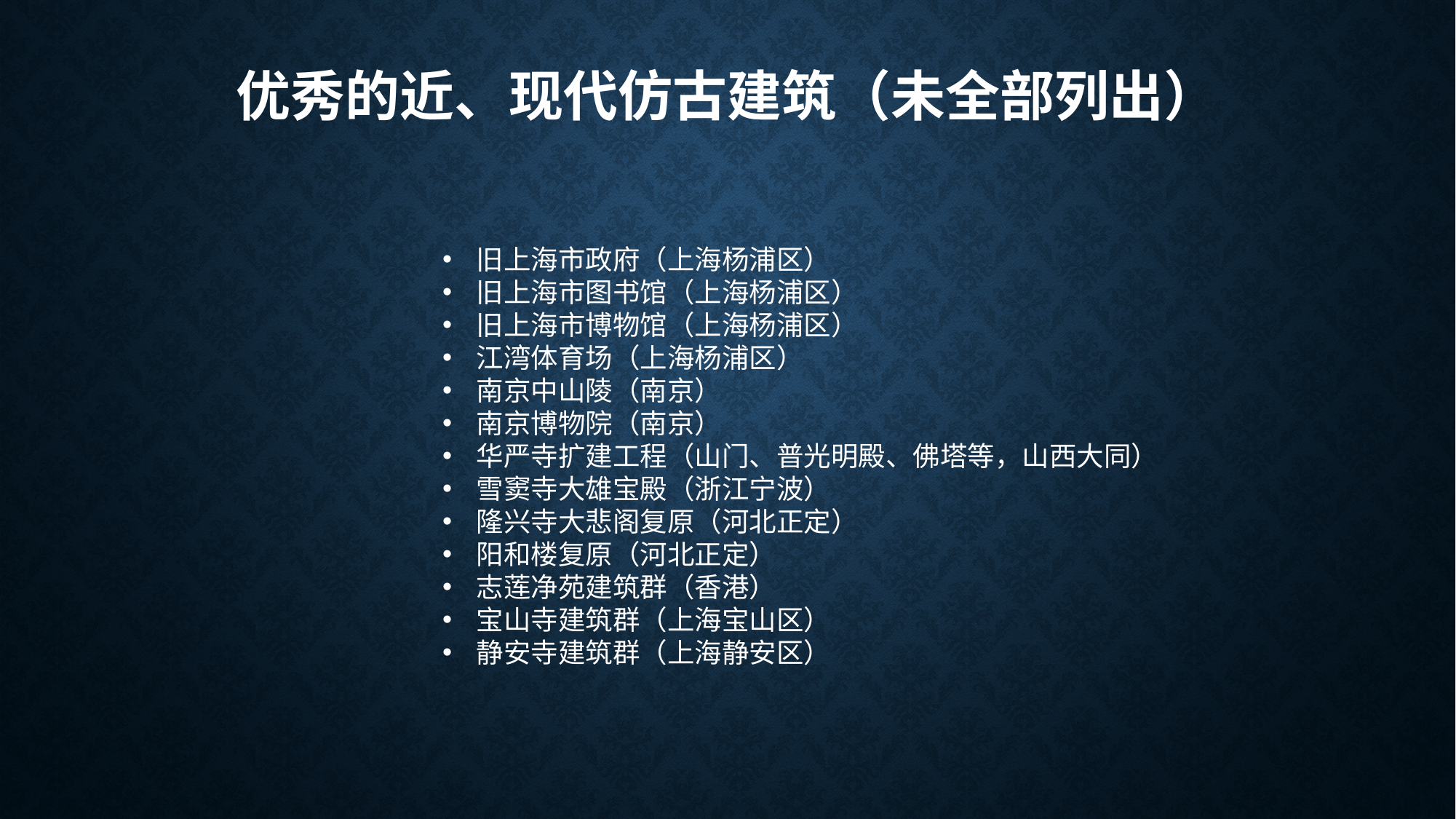

# 优秀的近、现代仿古建筑（未全部列出）
旧上海市政府（上海杨浦区）
旧上海市图书馆（上海杨浦区）
旧上海市博物馆（上海杨浦区）
江湾体育场（上海杨浦区）
南京中山陵（南京）
南京博物院（南京）
华严寺扩建工程（山门、普光明殿、佛塔等，山西大同）
雪窦寺大雄宝殿（浙江宁波）
隆兴寺大悲阁复原（河北正定）
阳和楼复原（河北正定）
志莲净苑建筑群（香港）
宝山寺建筑群（上海宝山区）
静安寺建筑群（上海静安区）